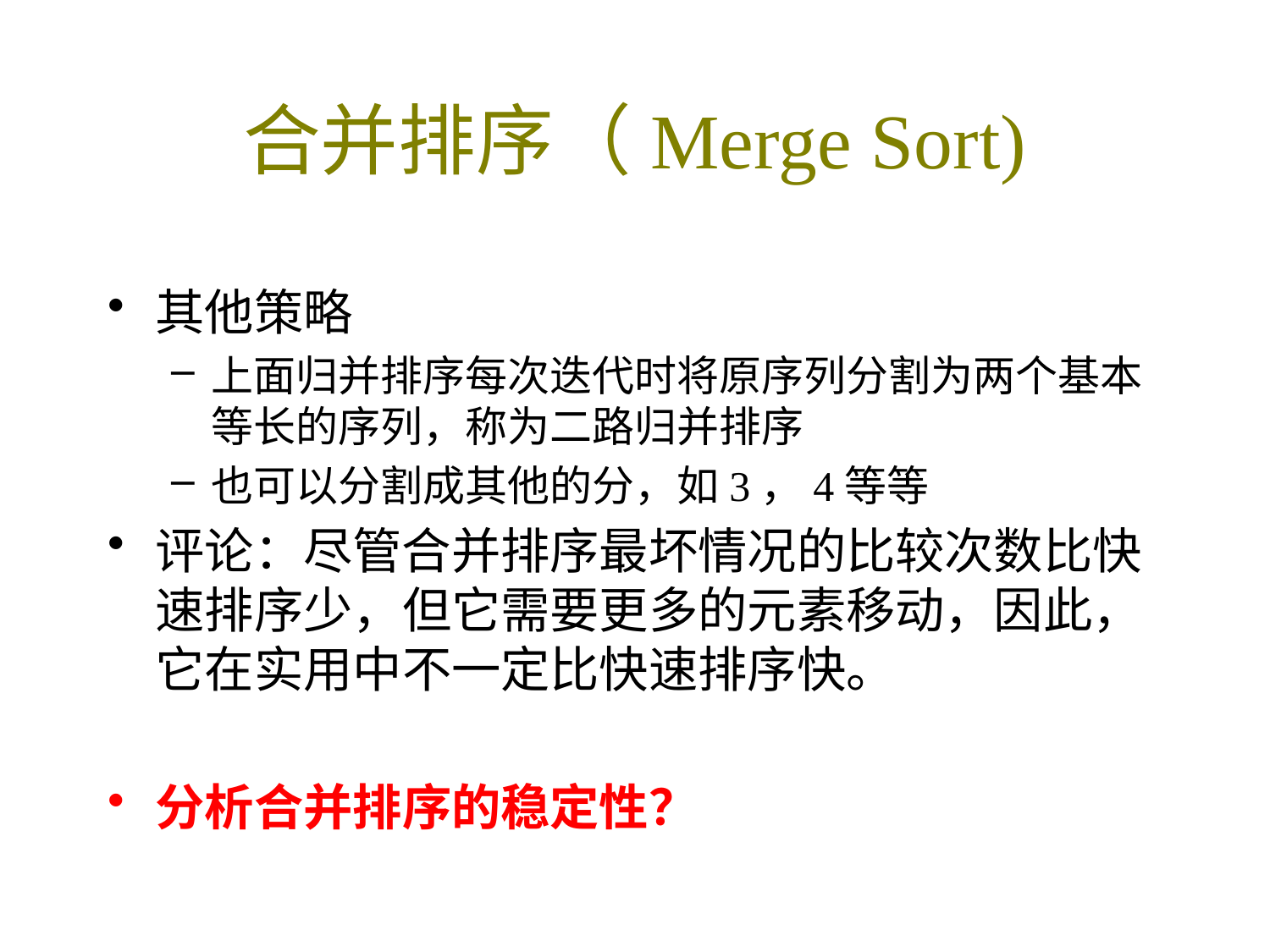

# 合并排序（Merge Sort)
其他策略
上面归并排序每次迭代时将原序列分割为两个基本等长的序列，称为二路归并排序
也可以分割成其他的分，如3，4等等
评论：尽管合并排序最坏情况的比较次数比快速排序少，但它需要更多的元素移动，因此，它在实用中不一定比快速排序快。

分析合并排序的稳定性？